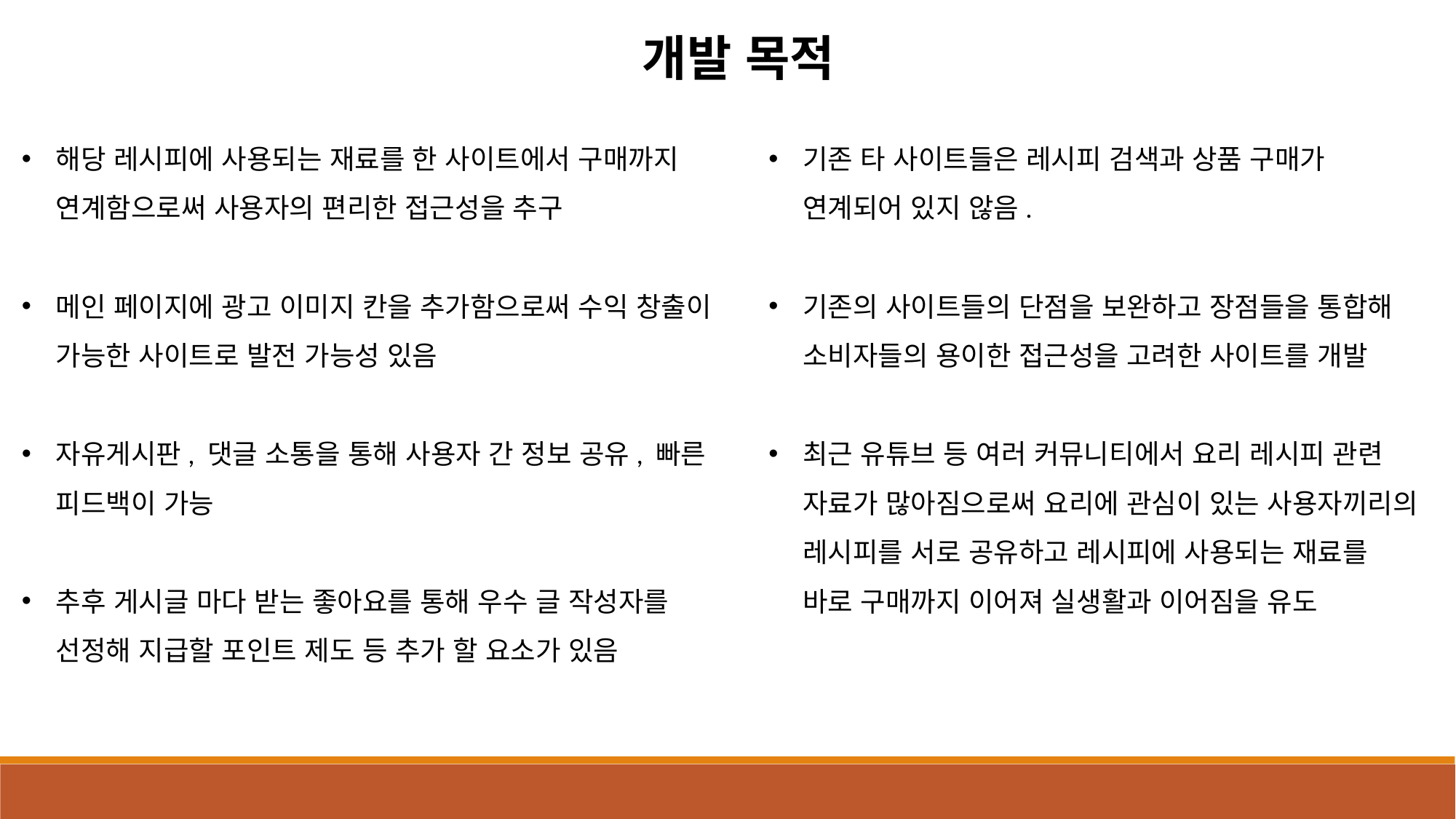

개발 목적
해당 레시피에 사용되는 재료를 한 사이트에서 구매까지 연계함으로써 사용자의 편리한 접근성을 추구

메인 페이지에 광고 이미지 칸을 추가함으로써 수익 창출이 가능한 사이트로 발전 가능성 있음

자유게시판, 댓글 소통을 통해 사용자 간 정보 공유, 빠른 피드백이 가능

추후 게시글 마다 받는 좋아요를 통해 우수 글 작성자를 선정해 지급할 포인트 제도 등 추가 할 요소가 있음
기존 타 사이트들은 레시피 검색과 상품 구매가 연계되어 있지 않음.

기존의 사이트들의 단점을 보완하고 장점들을 통합해 소비자들의 용이한 접근성을 고려한 사이트를 개발

최근 유튜브 등 여러 커뮤니티에서 요리 레시피 관련 자료가 많아짐으로써 요리에 관심이 있는 사용자끼리의 레시피를 서로 공유하고 레시피에 사용되는 재료를 바로 구매까지 이어져 실생활과 이어짐을 유도